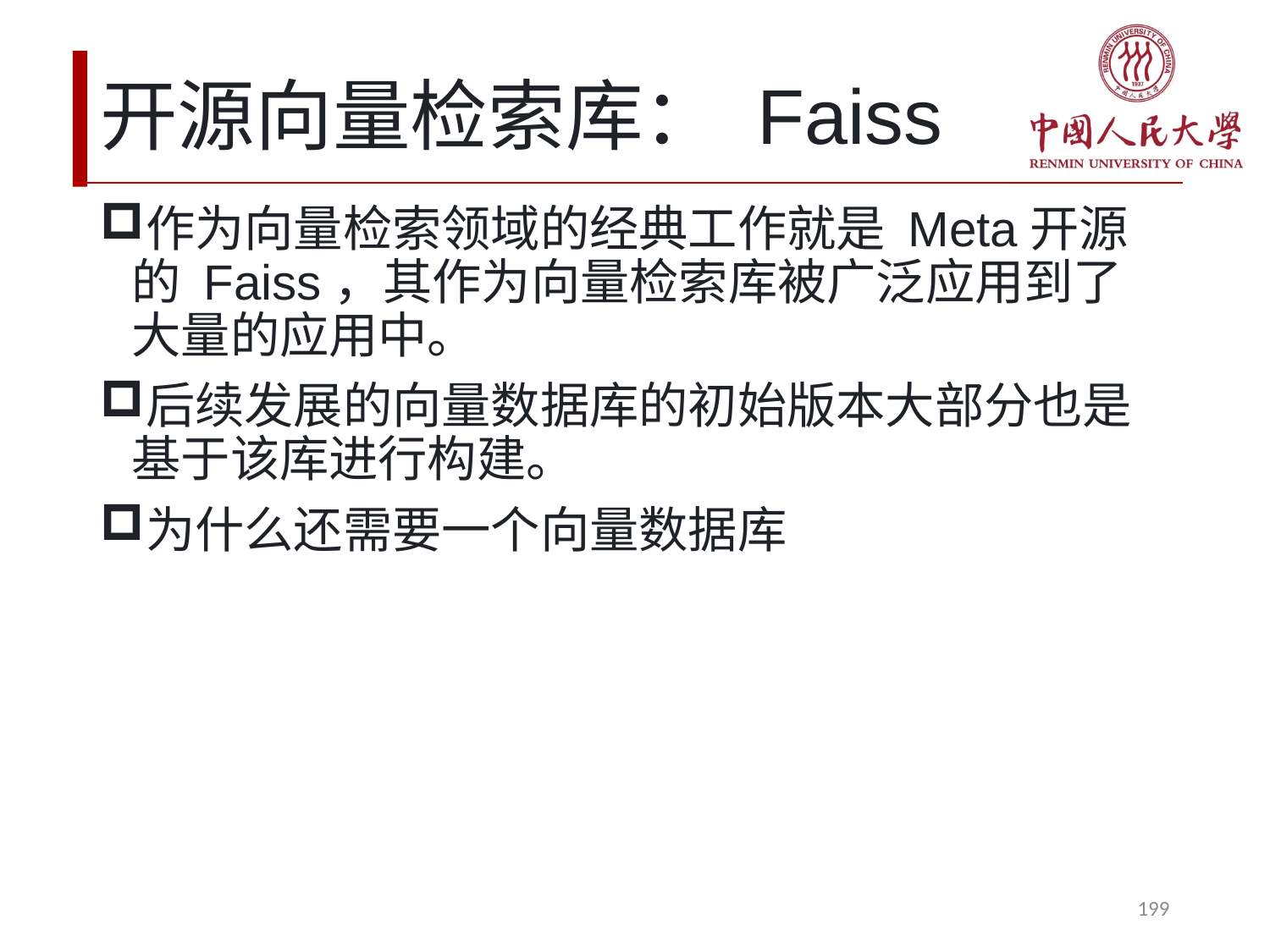

# 开源向量检索库： Faiss
作为向量检索领域的经典工作就是 Meta开源的 Faiss，其作为向量检索库被广泛应用到了大量的应用中。
后续发展的向量数据库的初始版本大部分也是基于该库进行构建。
为什么还需要一个向量数据库
199